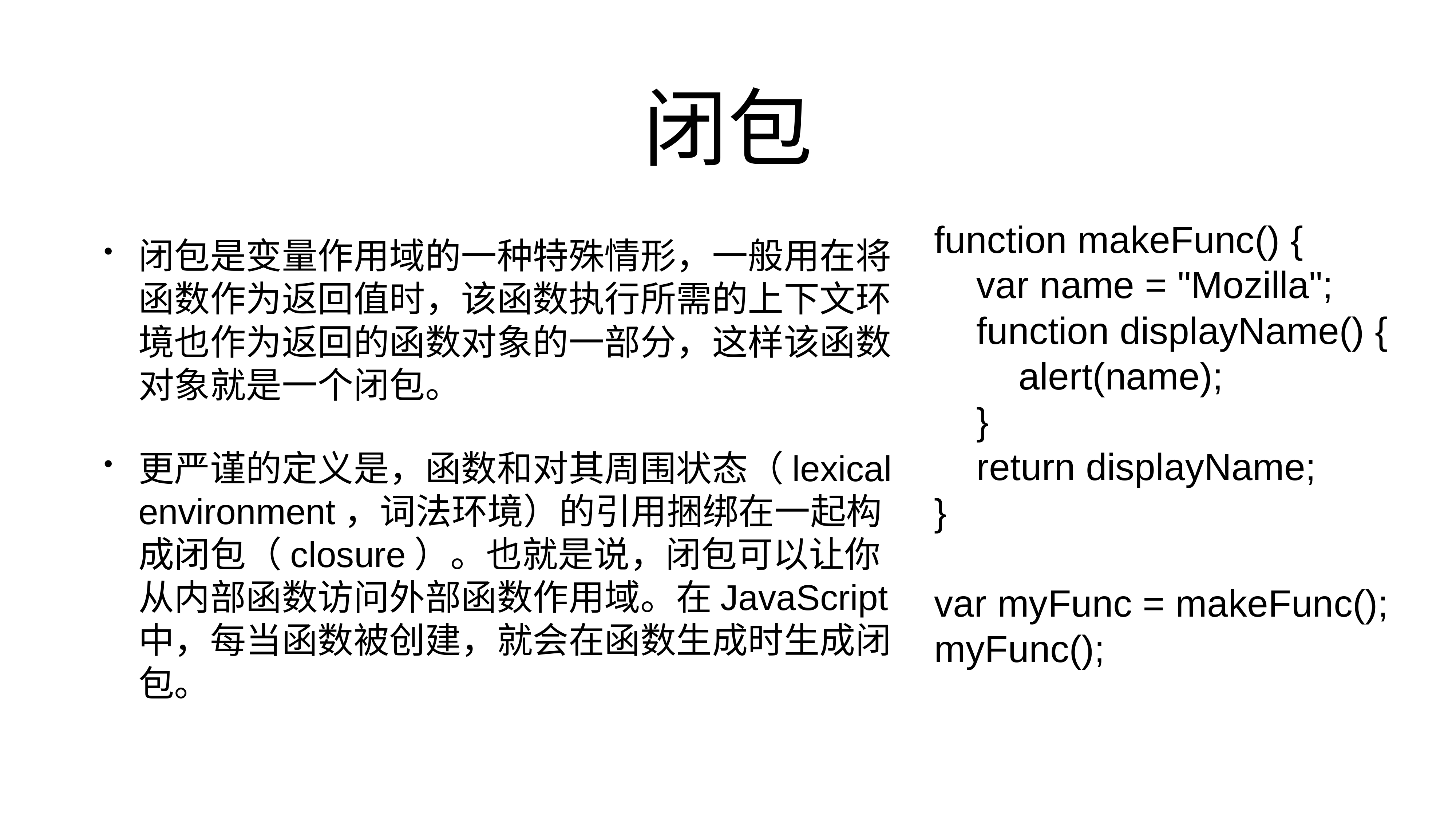

# 闭包
闭包是变量作用域的一种特殊情形，一般用在将函数作为返回值时，该函数执行所需的上下文环境也作为返回的函数对象的一部分，这样该函数对象就是一个闭包。
更严谨的定义是，函数和对其周围状态（lexical environment，词法环境）的引用捆绑在一起构成闭包（closure）。也就是说，闭包可以让你从内部函数访问外部函数作用域。在JavaScript中，每当函数被创建，就会在函数生成时生成闭包。
function makeFunc() {
    var name = "Mozilla";
    function displayName() {
        alert(name);
    }
    return displayName;
}

var myFunc = makeFunc();
myFunc();